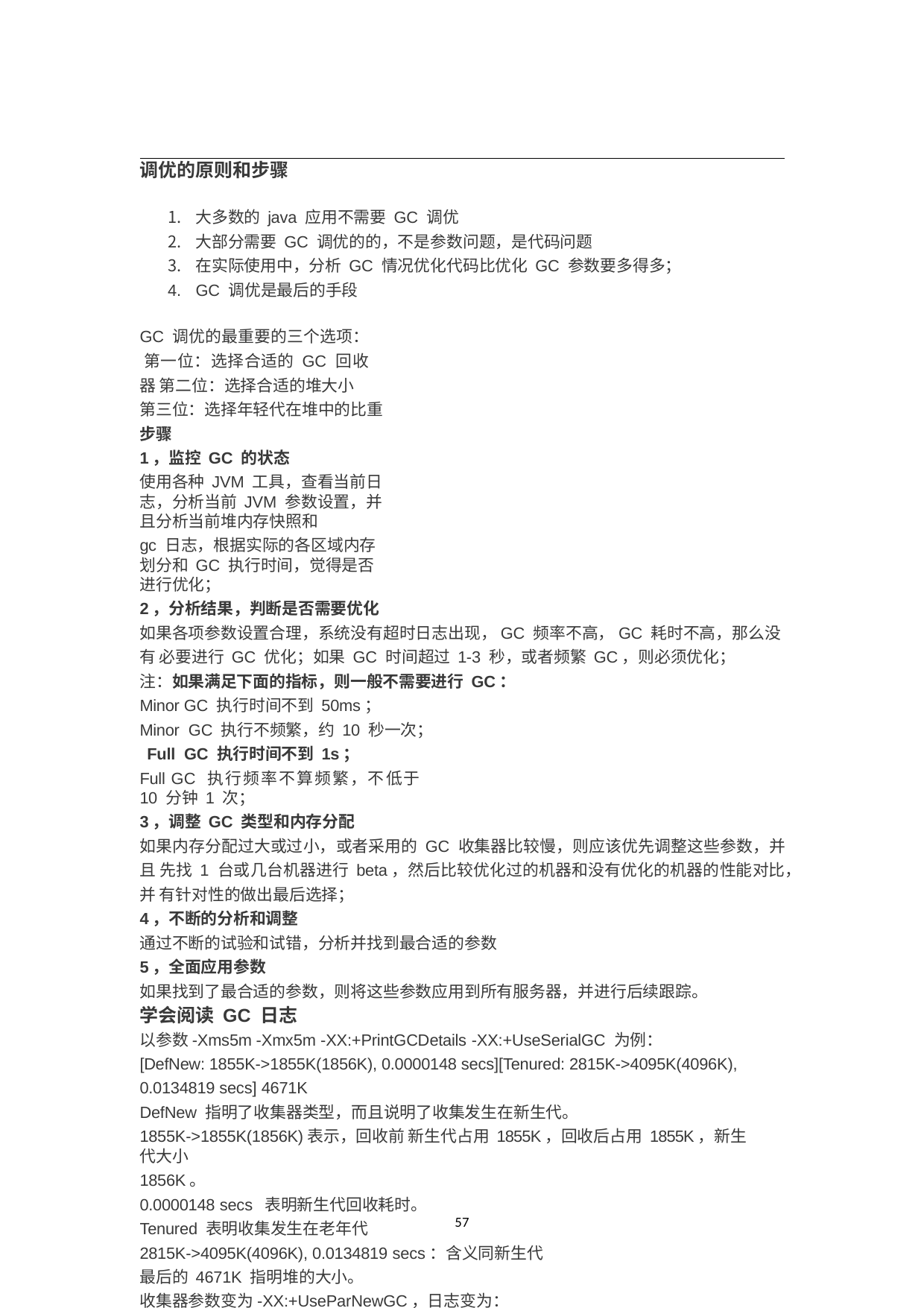

调优的原则和步骤

大多数的 java 应用不需要 GC 调优
大部分需要 GC 调优的的，不是参数问题，是代码问题
在实际使用中，分析 GC 情况优化代码比优化 GC 参数要多得多；
GC 调优是最后的手段

GC 调优的最重要的三个选项：  第一位：选择合适的 GC 回收器 第二位：选择合适的堆大小
第三位：选择年轻代在堆中的比重 步骤
1，监控 GC 的状态
使用各种 JVM 工具，查看当前日志，分析当前 JVM 参数设置，并且分析当前堆内存快照和
gc 日志，根据实际的各区域内存划分和 GC 执行时间，觉得是否进行优化；
2，分析结果，判断是否需要优化
如果各项参数设置合理，系统没有超时日志出现，GC 频率不高，GC 耗时不高，那么没有 必要进行 GC 优化；如果 GC 时间超过 1-3 秒，或者频繁 GC，则必须优化；
注：如果满足下面的指标，则一般不需要进行 GC：
Minor GC 执行时间不到 50ms； Minor  GC 执行不频繁，约 10 秒一次； Full  GC 执行时间不到 1s；
Full GC 执行频率不算频繁，不低于 10 分钟 1 次；
3，调整 GC 类型和内存分配
如果内存分配过大或过小，或者采用的 GC 收集器比较慢，则应该优先调整这些参数，并且 先找 1 台或几台机器进行 beta，然后比较优化过的机器和没有优化的机器的性能对比，并 有针对性的做出最后选择；
4，不断的分析和调整
通过不断的试验和试错，分析并找到最合适的参数
5，全面应用参数
如果找到了最合适的参数，则将这些参数应用到所有服务器，并进行后续跟踪。
学会阅读 GC 日志
以参数-Xms5m -Xmx5m -XX:+PrintGCDetails -XX:+UseSerialGC 为例：
[DefNew: 1855K->1855K(1856K), 0.0000148 secs][Tenured: 2815K->4095K(4096K),  0.0134819 secs] 4671K
DefNew 指明了收集器类型，而且说明了收集发生在新生代。
1855K->1855K(1856K)表示，回收前 新生代占用 1855K，回收后占用 1855K，新生代大小
1856K。
0.0000148 secs 表明新生代回收耗时。
Tenured 表明收集发生在老年代
2815K->4095K(4096K), 0.0134819 secs：含义同新生代
最后的 4671K 指明堆的大小。
收集器参数变为-XX:+UseParNewGC，日志变为：

57